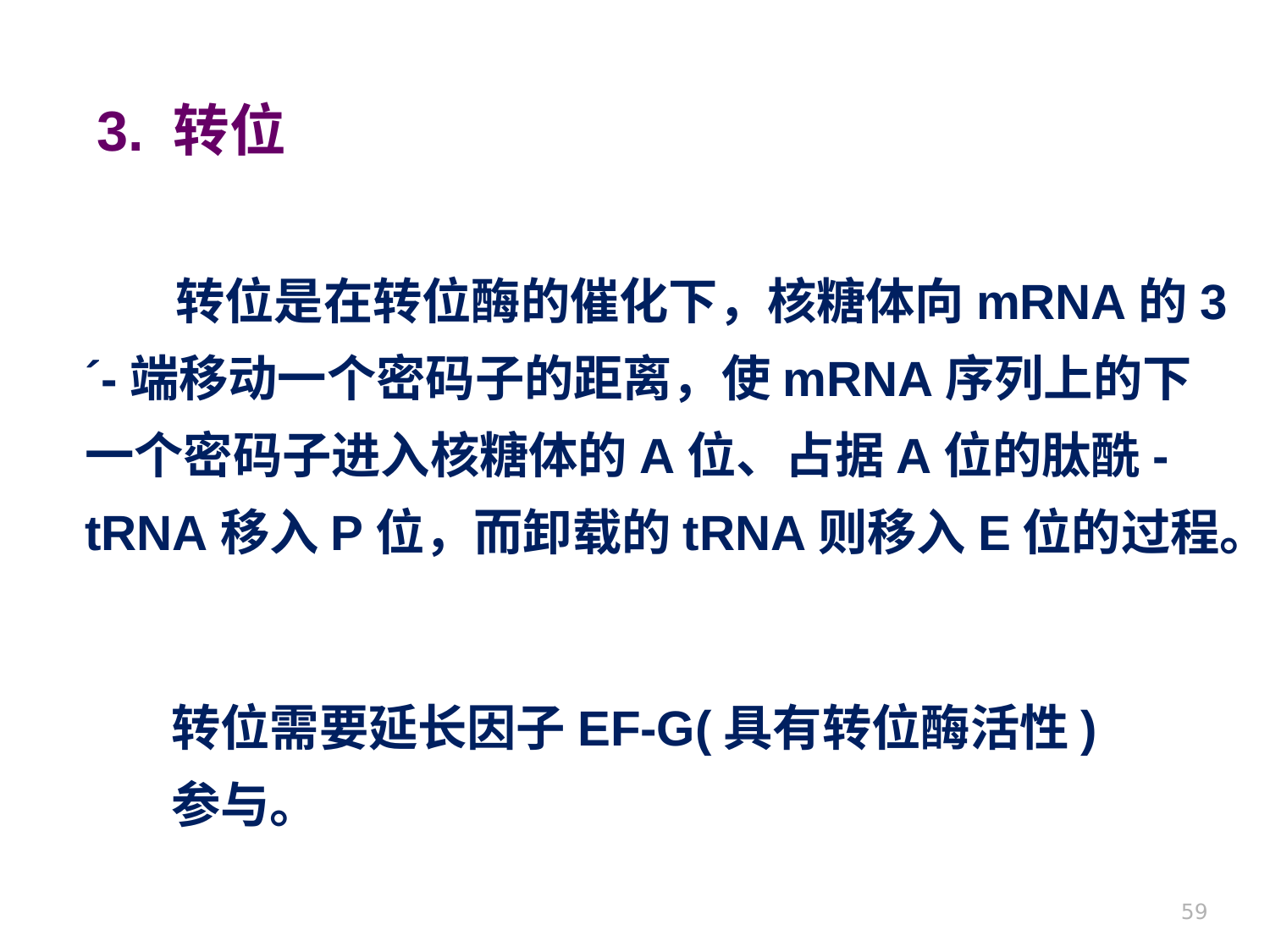

3. 转位
       转位是在转位酶的催化下，核糖体向mRNA的3´-端移动一个密码子的距离，使mRNA序列上的下一个密码子进入核糖体的A位、占据A位的肽酰-tRNA移入P位，而卸载的tRNA则移入E位的过程。
转位需要延长因子EF-G(具有转位酶活性)参与。
59